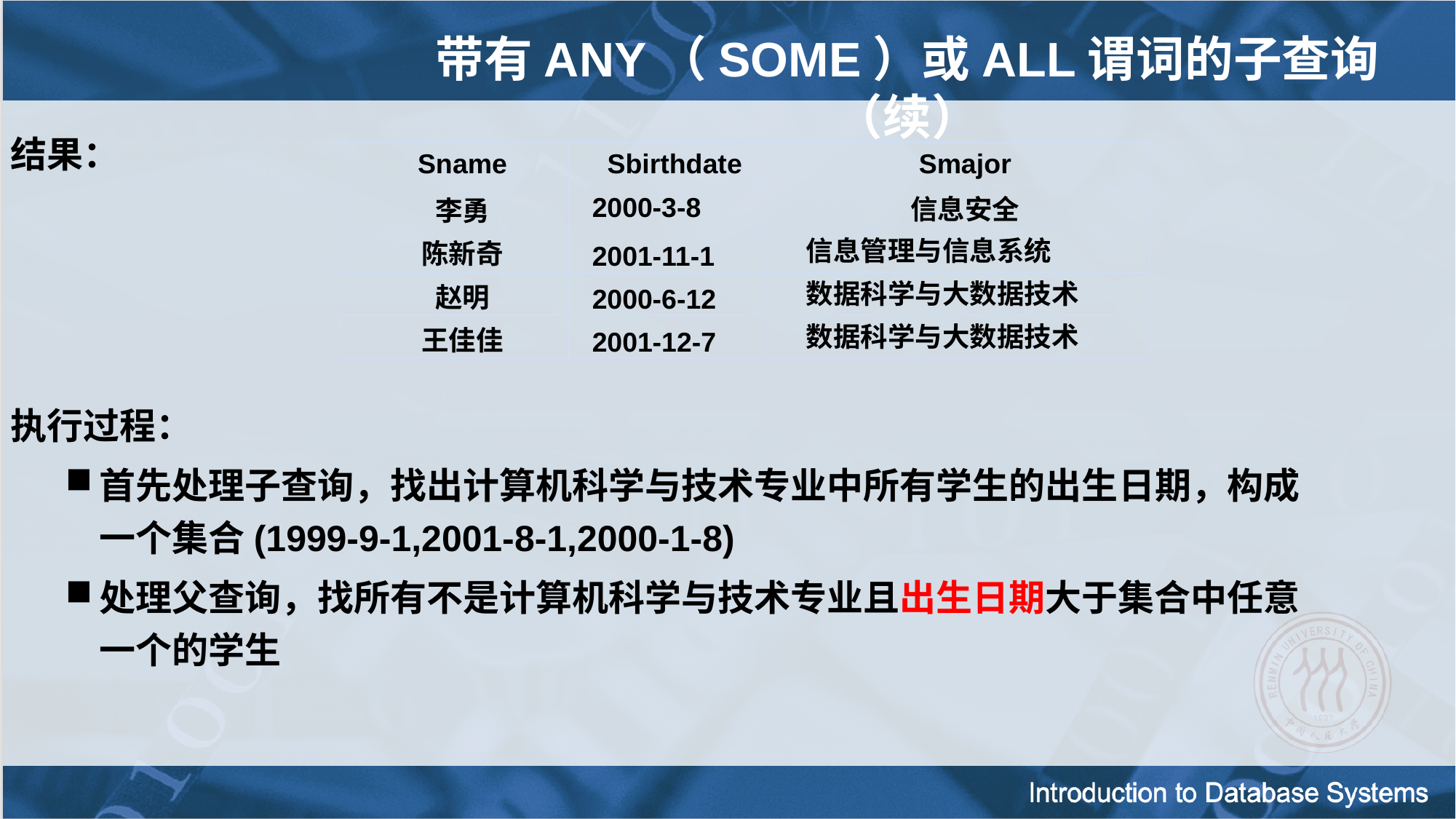

带有ANY（SOME）或ALL谓词的子查询 （续）
结果：

执行过程：
首先处理子查询，找出计算机科学与技术专业中所有学生的出生日期，构成一个集合(1999-9-1,2001-8-1,2000-1-8)
处理父查询，找所有不是计算机科学与技术专业且出生日期大于集合中任意一个的学生
| Sname | Sbirthdate | Smajor |
| --- | --- | --- |
| 李勇 | 2000-3-8 | 信息安全 |
| 陈新奇 | 2001-11-1 | 信息管理与信息系统 |
| 赵明 | 2000-6-12 | 数据科学与大数据技术 |
| 王佳佳 | 2001-12-7 | 数据科学与大数据技术 |